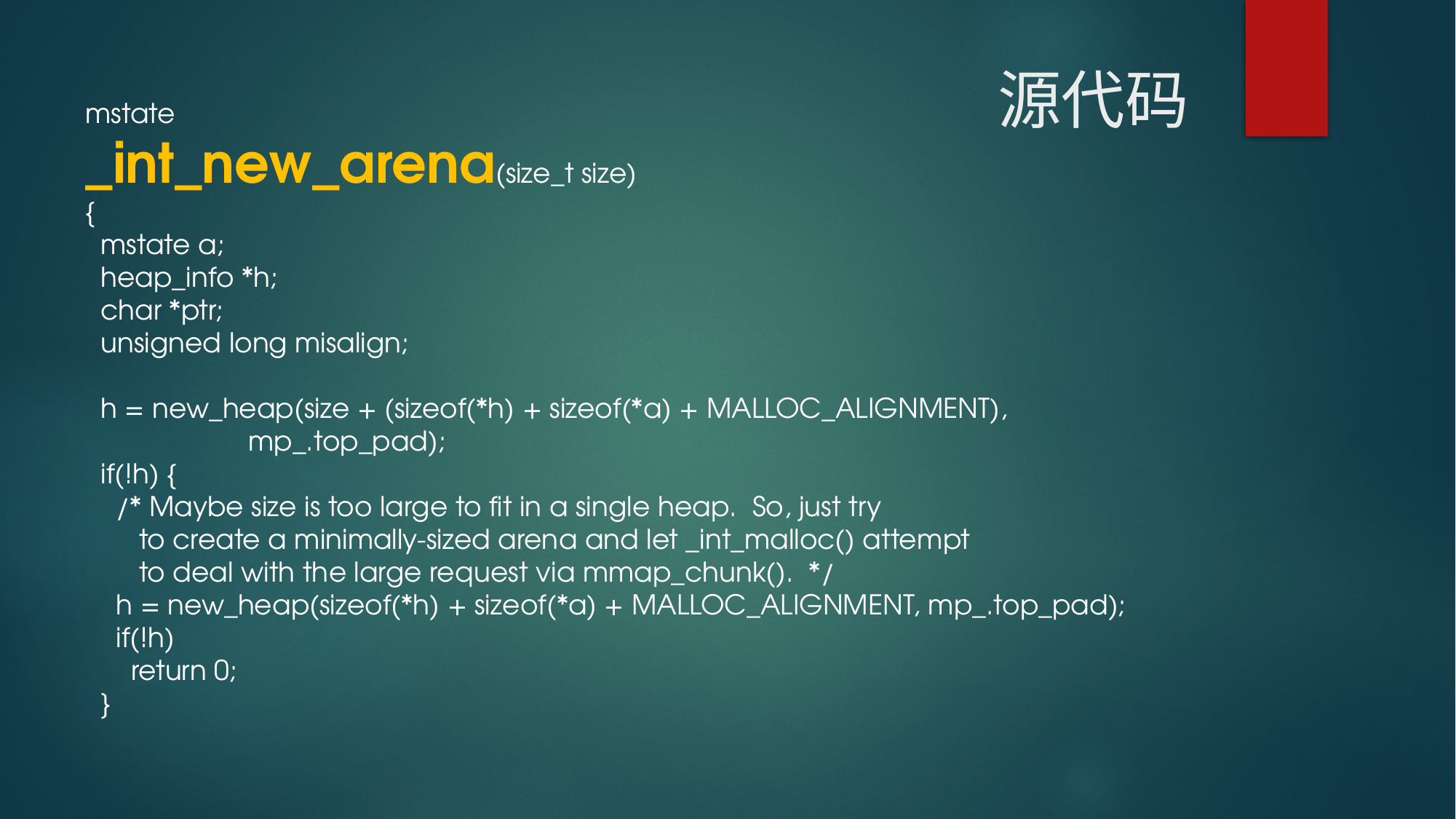

# 源代码
mstate
_int_new_arena(size_t size)
{
  mstate a;
  heap_info *h;
  char *ptr;
  unsigned long misalign;

  h = new_heap(size + (sizeof(*h) + sizeof(*a) + MALLOC_ALIGNMENT),
	       mp_.top_pad);
  if(!h) {
    /* Maybe size is too large to fit in a single heap.  So, just try
       to create a minimally-sized arena and let _int_malloc() attempt
       to deal with the large request via mmap_chunk().  */
    h = new_heap(sizeof(*h) + sizeof(*a) + MALLOC_ALIGNMENT, mp_.top_pad);
    if(!h)
      return 0;
  }